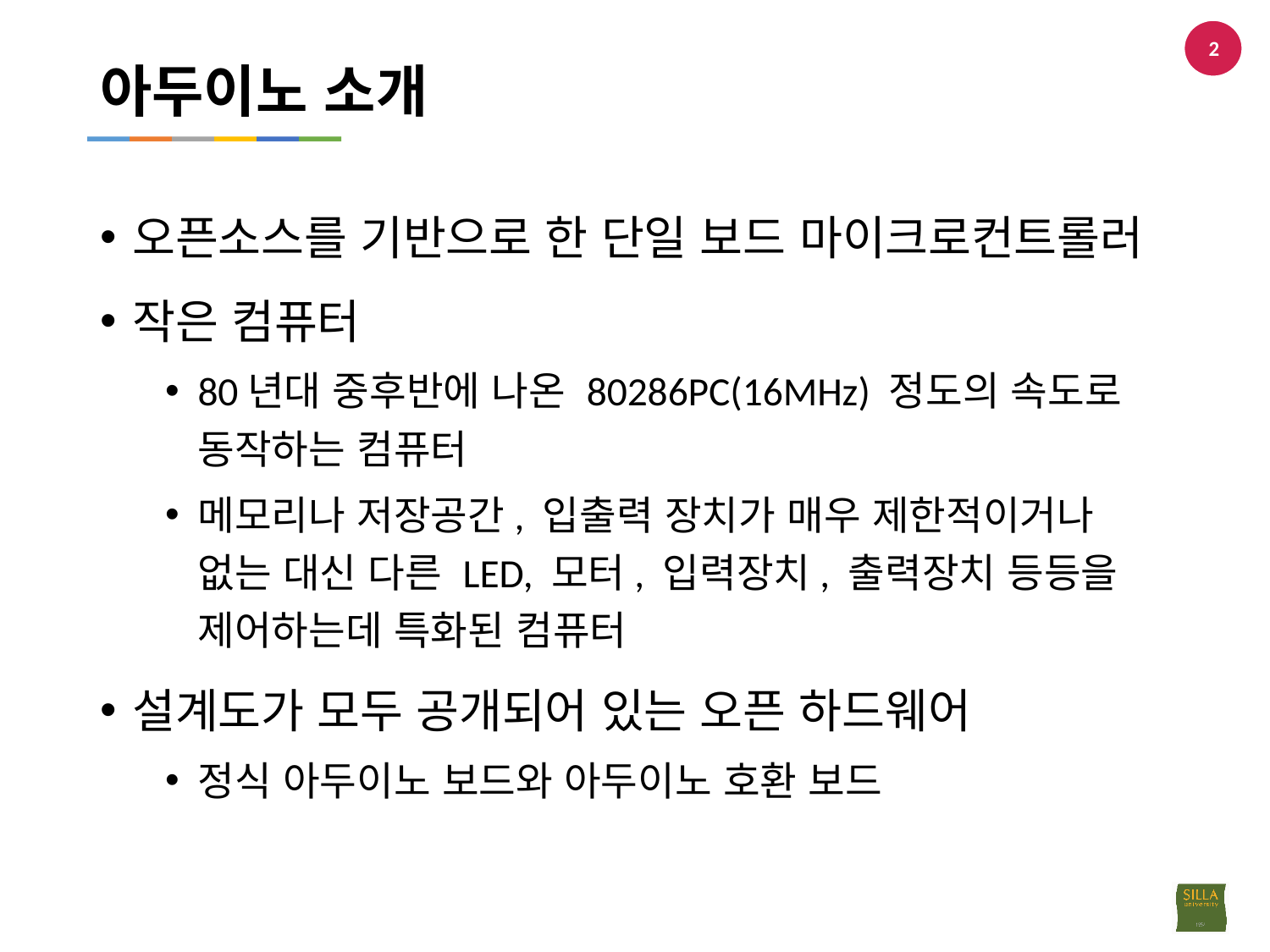

2
# 아두이노 소개
오픈소스를 기반으로 한 단일 보드 마이크로컨트롤러
작은 컴퓨터
80년대 중후반에 나온 80286PC(16MHz) 정도의 속도로 동작하는 컴퓨터
메모리나 저장공간, 입출력 장치가 매우 제한적이거나 없는 대신 다른 LED, 모터, 입력장치, 출력장치 등등을 제어하는데 특화된 컴퓨터
설계도가 모두 공개되어 있는 오픈 하드웨어
정식 아두이노 보드와 아두이노 호환 보드